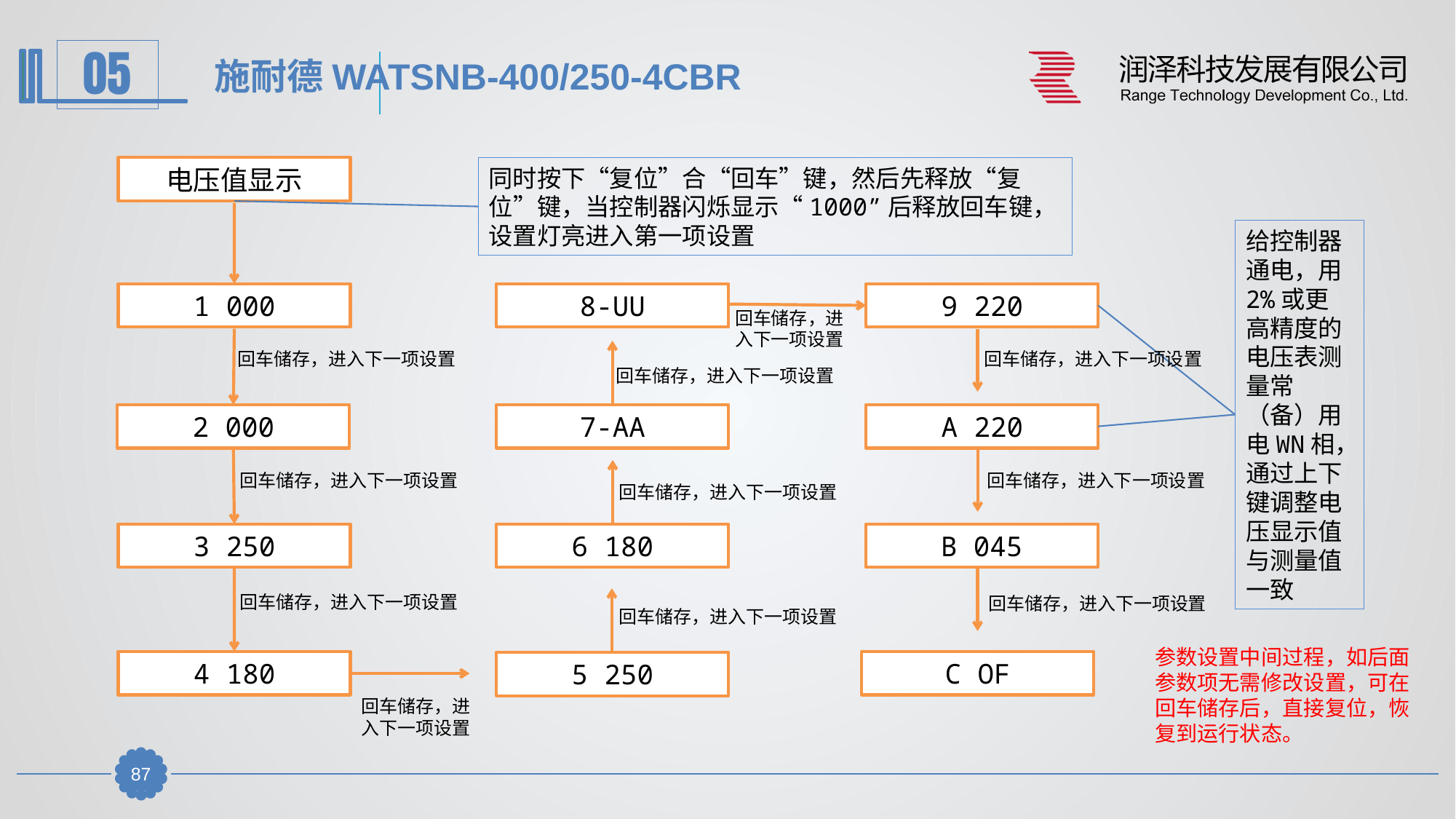

施耐德WATSNB-400/250-4CBR
电压值显示
同时按下“复位”合“回车”键，然后先释放“复位”键，当控制器闪烁显示“1000”后释放回车键，设置灯亮进入第一项设置
给控制器通电，用2%或更高精度的电压表测量常（备）用电WN相，通过上下键调整电压显示值与测量值一致
1 000
8-UU
9 220
回车储存，进入下一项设置
回车储存，进入下一项设置
回车储存，进入下一项设置
回车储存，进入下一项设置
2 000
7-AA
A 220
回车储存，进入下一项设置
回车储存，进入下一项设置
回车储存，进入下一项设置
3 250
6 180
B 045
回车储存，进入下一项设置
回车储存，进入下一项设置
回车储存，进入下一项设置
参数设置中间过程，如后面参数项无需修改设置，可在回车储存后，直接复位，恢复到运行状态。
4 180
C OF
5 250
回车储存，进入下一项设置
87